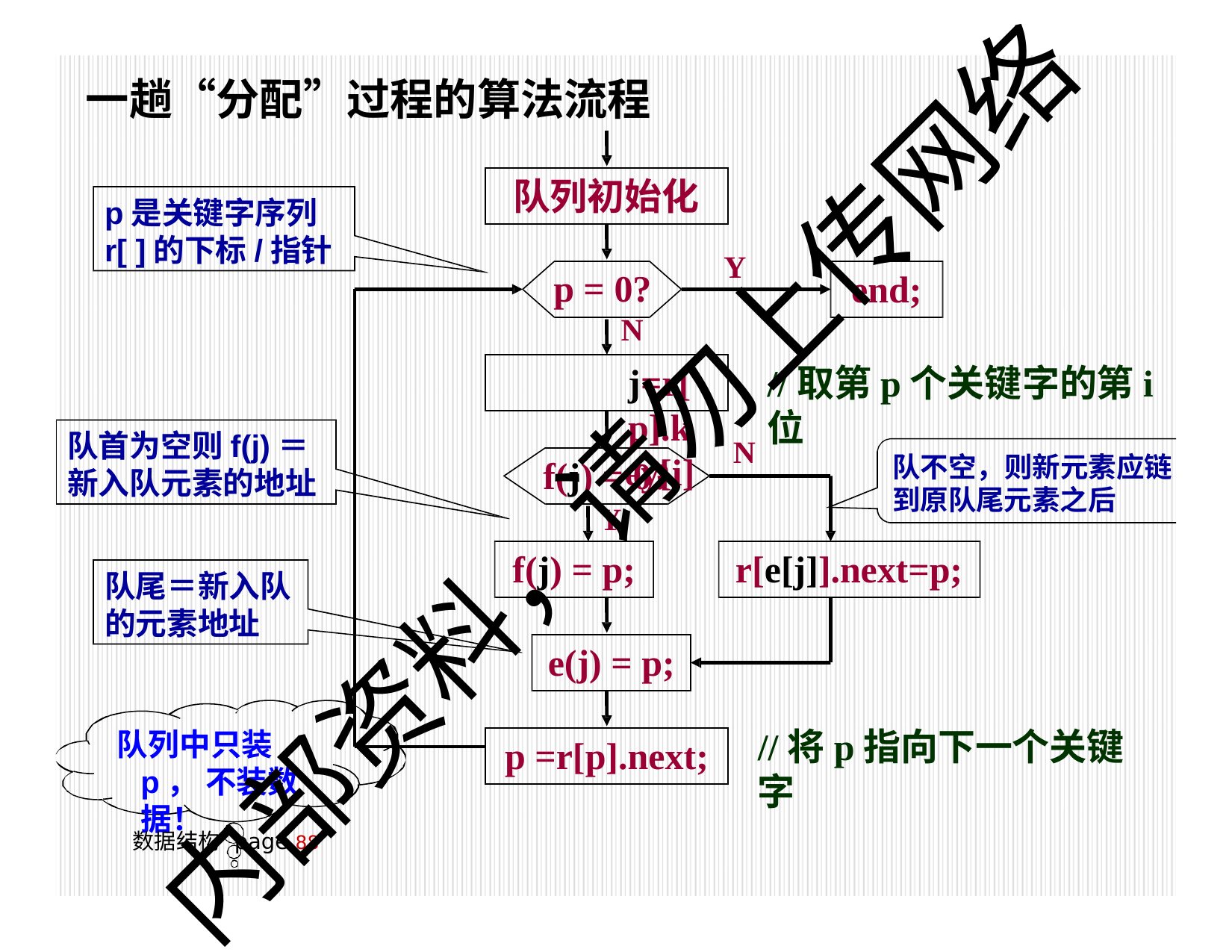

# 一趟“分配”过程的算法流程

队列初始化

p是关键字序列 r[ ]的下标/指针

Y

p = 0?
N
j=r[p].key[i]
end;

//取第p个关键字的第i 位

队首为空则f(j)＝ 新入队元素的地址
N
内部资料，请勿上传网络

队不空，则新元素应链 到原队尾元素之后
f(j) = 0?
Y
f(j) = p;

r[e[j]].next=p;

队尾＝新入队 的元素地址

e(j) = p;

//将p指向下一个关键字
队列中只装p， 不装数据！

p =r[p].next;

数据结构 page 88